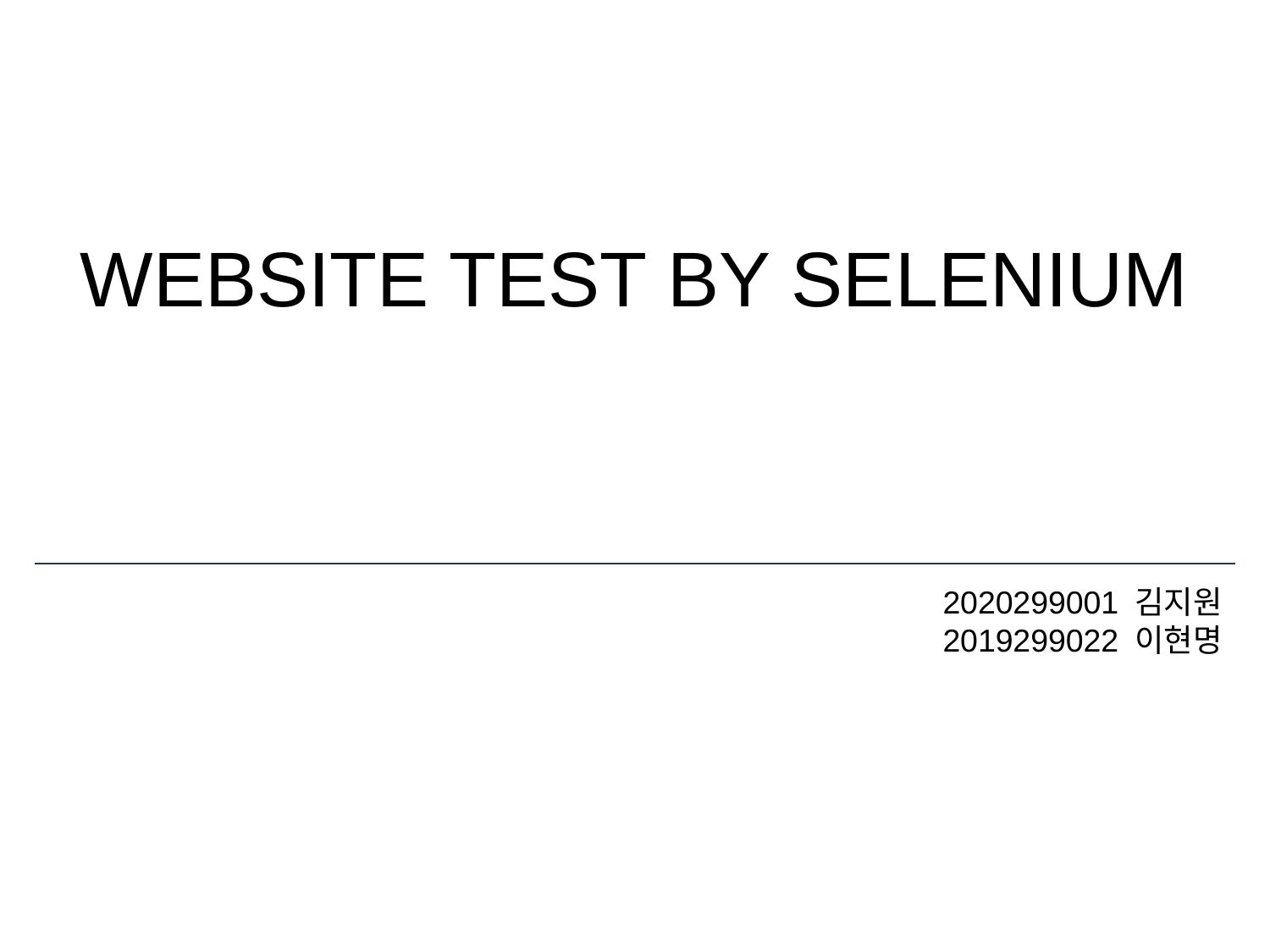

# Website test by Selenium
2020299001 김지원
 2019299022 이현명